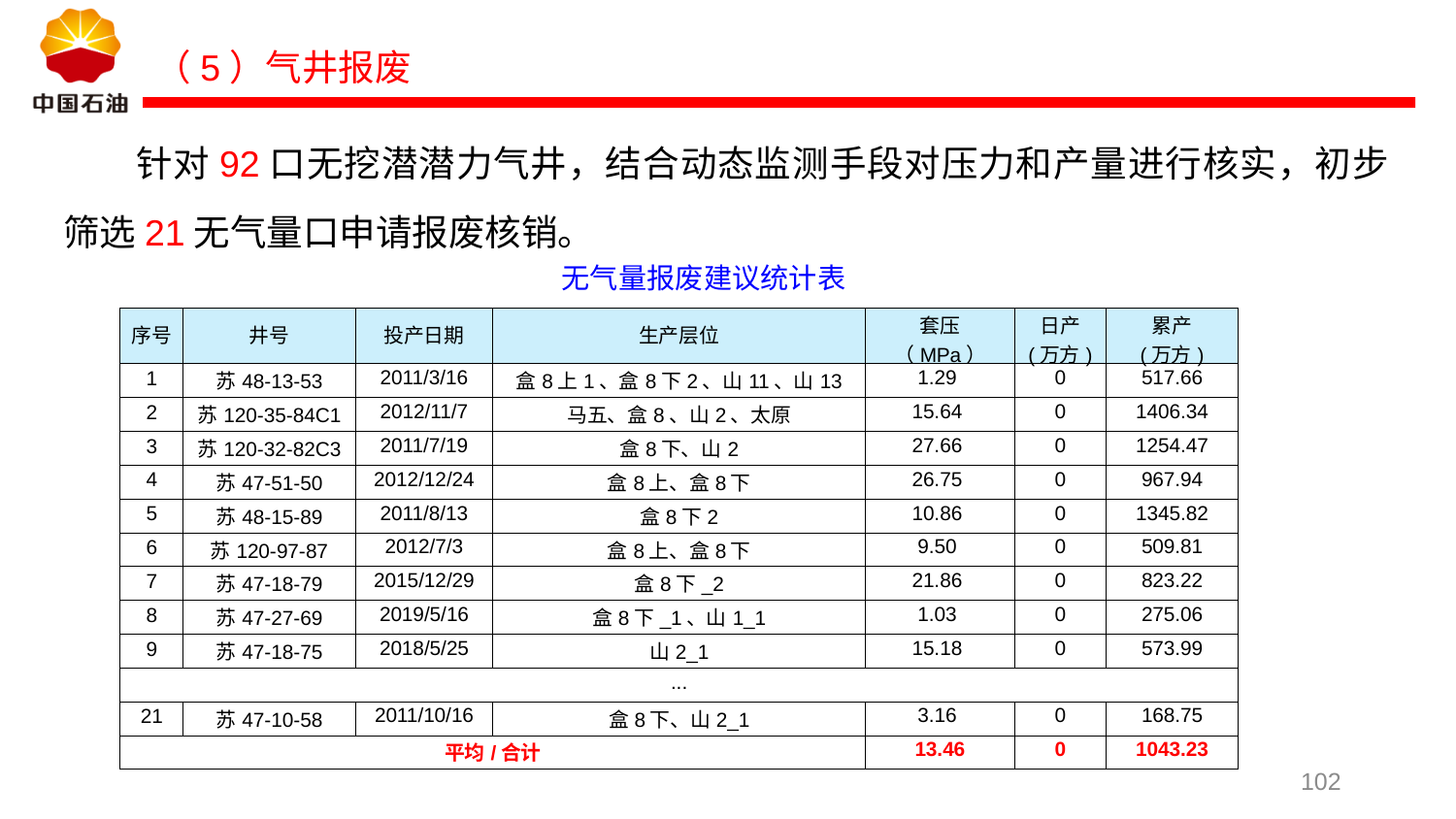

（5）气井报废
针对92口无挖潜潜力气井，结合动态监测手段对压力和产量进行核实，初步筛选21无气量口申请报废核销。
无气量报废建议统计表
| 序号 | 井号 | 投产日期 | 生产层位 | 套压 （MPa） | 日产 (万方) | 累产 (万方) |
| --- | --- | --- | --- | --- | --- | --- |
| 1 | 苏48-13-53 | 2011/3/16 | 盒8上1、盒8下2、山11、山13 | 1.29 | 0 | 517.66 |
| 2 | 苏120-35-84C1 | 2012/11/7 | 马五、盒8、山2、太原 | 15.64 | 0 | 1406.34 |
| 3 | 苏120-32-82C3 | 2011/7/19 | 盒8下、山2 | 27.66 | 0 | 1254.47 |
| 4 | 苏47-51-50 | 2012/12/24 | 盒8上、盒8下 | 26.75 | 0 | 967.94 |
| 5 | 苏48-15-89 | 2011/8/13 | 盒8下2 | 10.86 | 0 | 1345.82 |
| 6 | 苏120-97-87 | 2012/7/3 | 盒8上、盒8下 | 9.50 | 0 | 509.81 |
| 7 | 苏47-18-79 | 2015/12/29 | 盒8下\_2 | 21.86 | 0 | 823.22 |
| 8 | 苏47-27-69 | 2019/5/16 | 盒8下\_1、山1\_1 | 1.03 | 0 | 275.06 |
| 9 | 苏47-18-75 | 2018/5/25 | 山2\_1 | 15.18 | 0 | 573.99 |
| ... |  |  |  |  |  |  |
| 21 | 苏47-10-58 | 2011/10/16 | 盒8下、山2\_1 | 3.16 | 0 | 168.75 |
| 平均/合计 |  |  |  | 13.46 | 0 | 1043.23 |
102